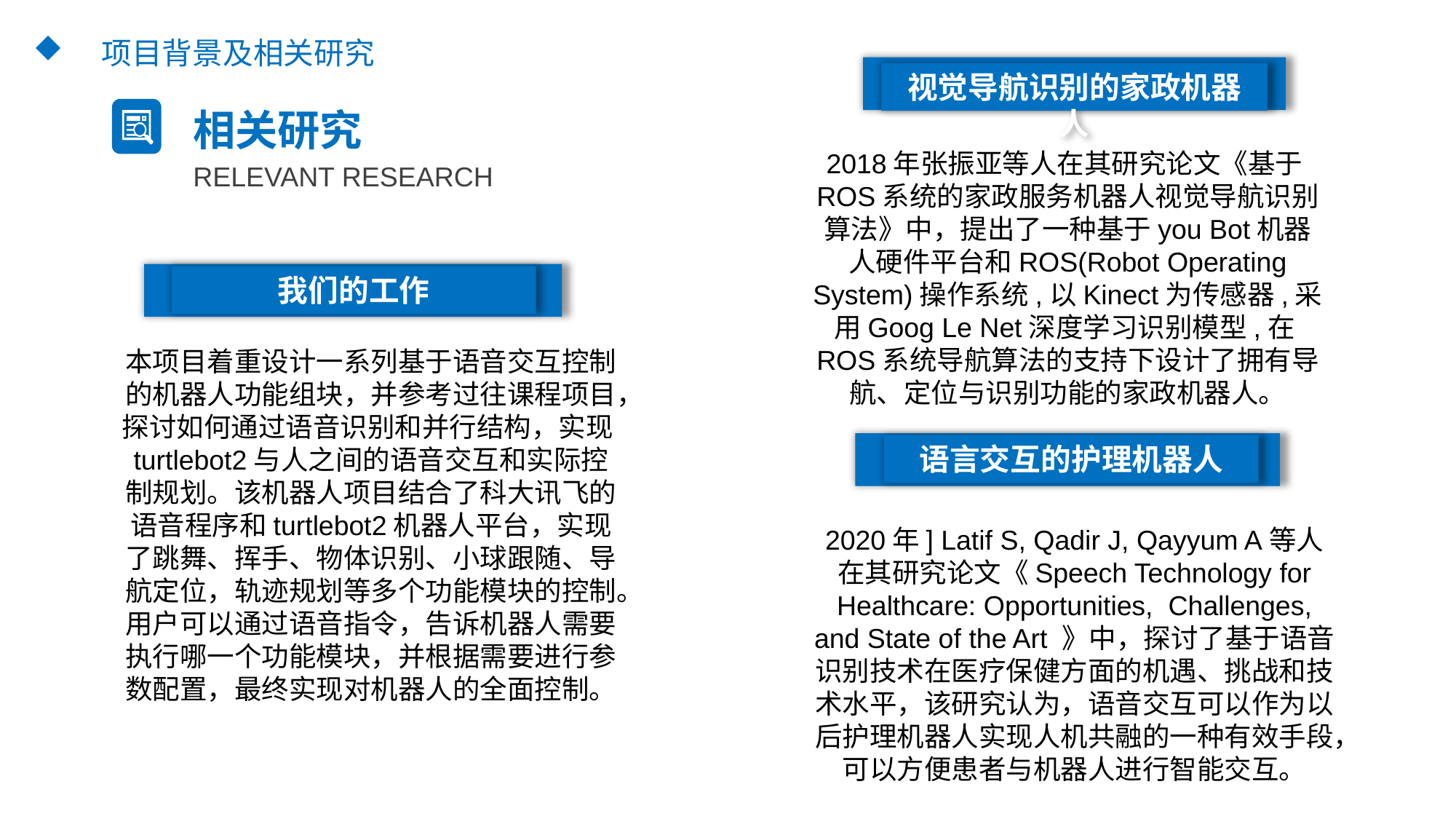

项目背景及相关研究

视觉导航识别的家政机器人
相关研究
RELEVANT RESEARCH

2018年张振亚等人在其研究论文《基于ROS系统的家政服务机器人视觉导航识别算法》中，提出了一种基于you Bot机器人硬件平台和ROS(Robot Operating System)操作系统,以Kinect为传感器,采用Goog Le Net深度学习识别模型,在ROS系统导航算法的支持下设计了拥有导航、定位与识别功能的家政机器人。

我们的工作
本项目着重设计一系列基于语音交互控制的机器人功能组块，并参考过往课程项目，探讨如何通过语音识别和并行结构，实现turtlebot2与人之间的语音交互和实际控制规划。该机器人项目结合了科大讯飞的语音程序和turtlebot2机器人平台，实现了跳舞、挥手、物体识别、小球跟随、导航定位，轨迹规划等多个功能模块的控制。用户可以通过语音指令，告诉机器人需要执行哪一个功能模块，并根据需要进行参数配置，最终实现对机器人的全面控制。

语言交互的护理机器人
2020年] Latif S, Qadir J, Qayyum A等人在其研究论文《Speech Technology for Healthcare: Opportunities,  Challenges, and State of the Art 》中，探讨了基于语音识别技术在医疗保健方面的机遇、挑战和技术水平，该研究认为，语音交互可以作为以后护理机器人实现人机共融的一种有效手段，可以方便患者与机器人进行智能交互。